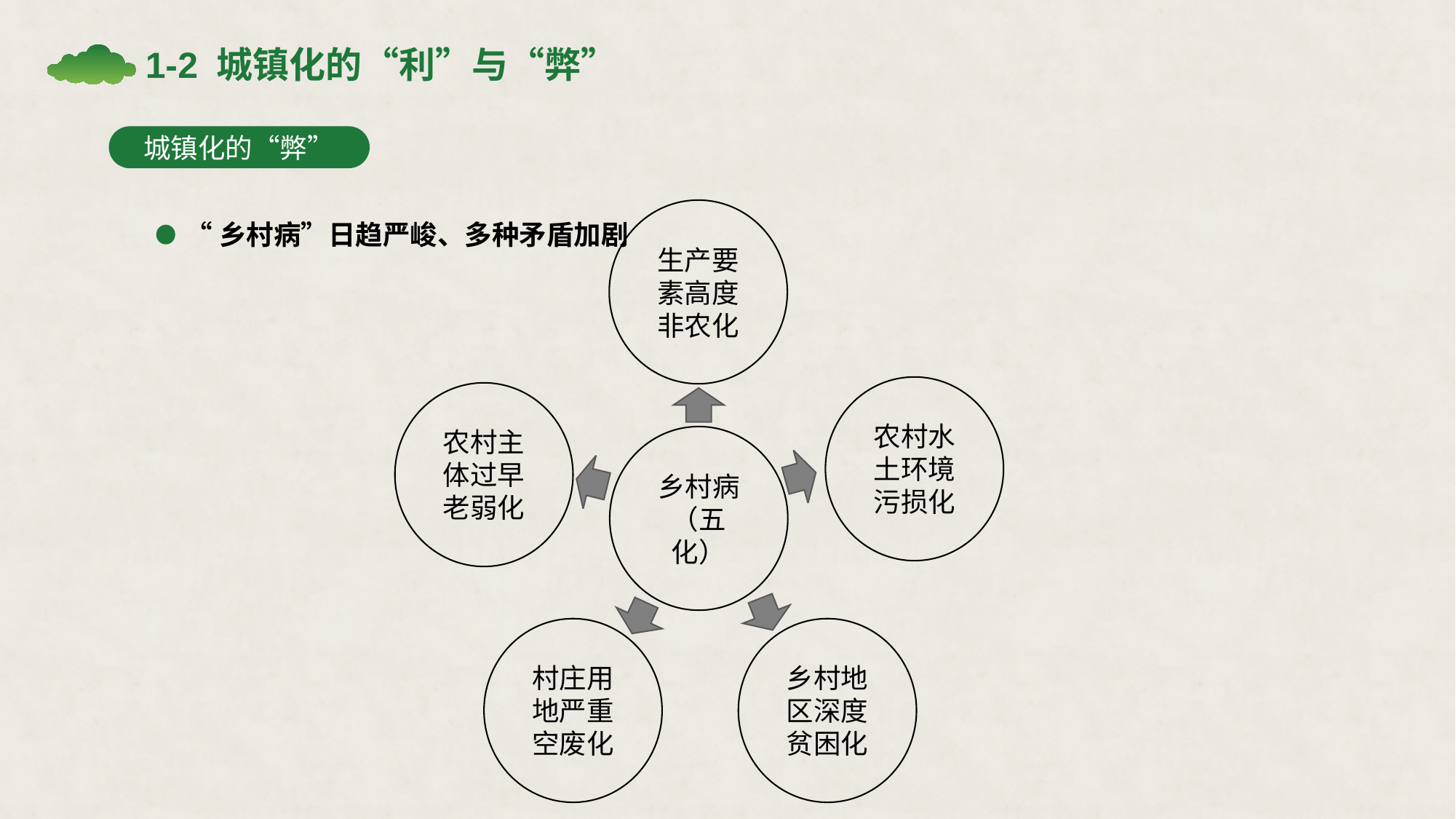

1-2 城镇化的“利”与“弊”

城镇化的“弊”
生产要素高度非农化
农村水土环境污损化

农村主体过早老弱化
乡村病（五化）

乡村地区深度贫困化
村庄用地严重空废化
“乡村病”日趋严峻、多种矛盾加剧